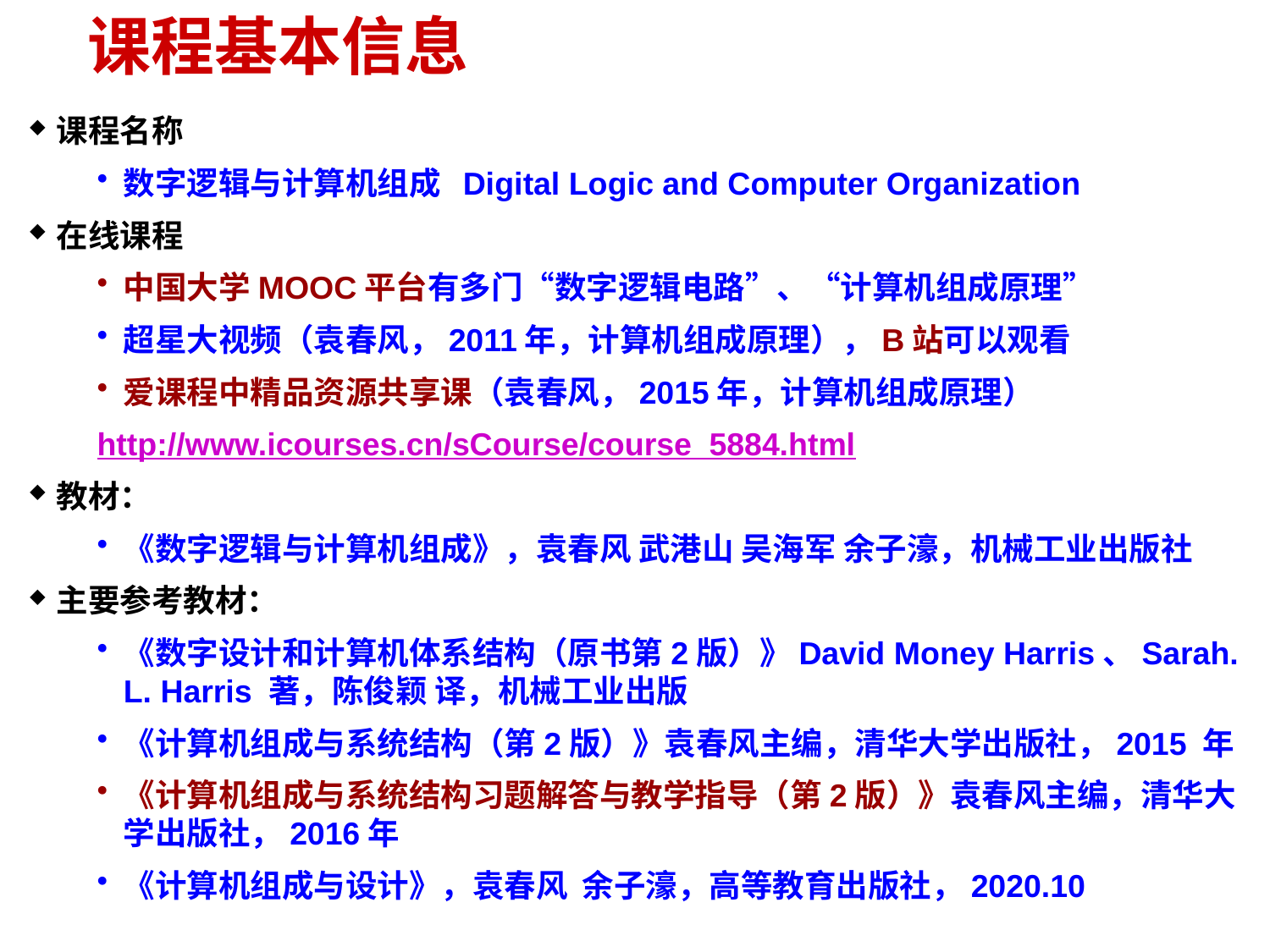

课程基本信息
课程名称
数字逻辑与计算机组成  Digital Logic and Computer Organization
在线课程
中国大学MOOC平台有多门“数字逻辑电路”、“计算机组成原理”
超星大视频（袁春风，2011年，计算机组成原理），B站可以观看
爱课程中精品资源共享课（袁春风，2015年，计算机组成原理）
http://www.icourses.cn/sCourse/course_5884.html
教材：
《数字逻辑与计算机组成》，袁春风 武港山 吴海军 余子濠，机械工业出版社
主要参考教材：
《数字设计和计算机体系结构（原书第2版）》David Money Harris、Sarah. L. Harris 著，陈俊颖 译，机械工业出版
《计算机组成与系统结构（第2版）》袁春风主编，清华大学出版社，2015 年
《计算机组成与系统结构习题解答与教学指导（第2版）》袁春风主编，清华大学出版社，2016年
《计算机组成与设计》，袁春风  余子濠，高等教育出版社，2020.10